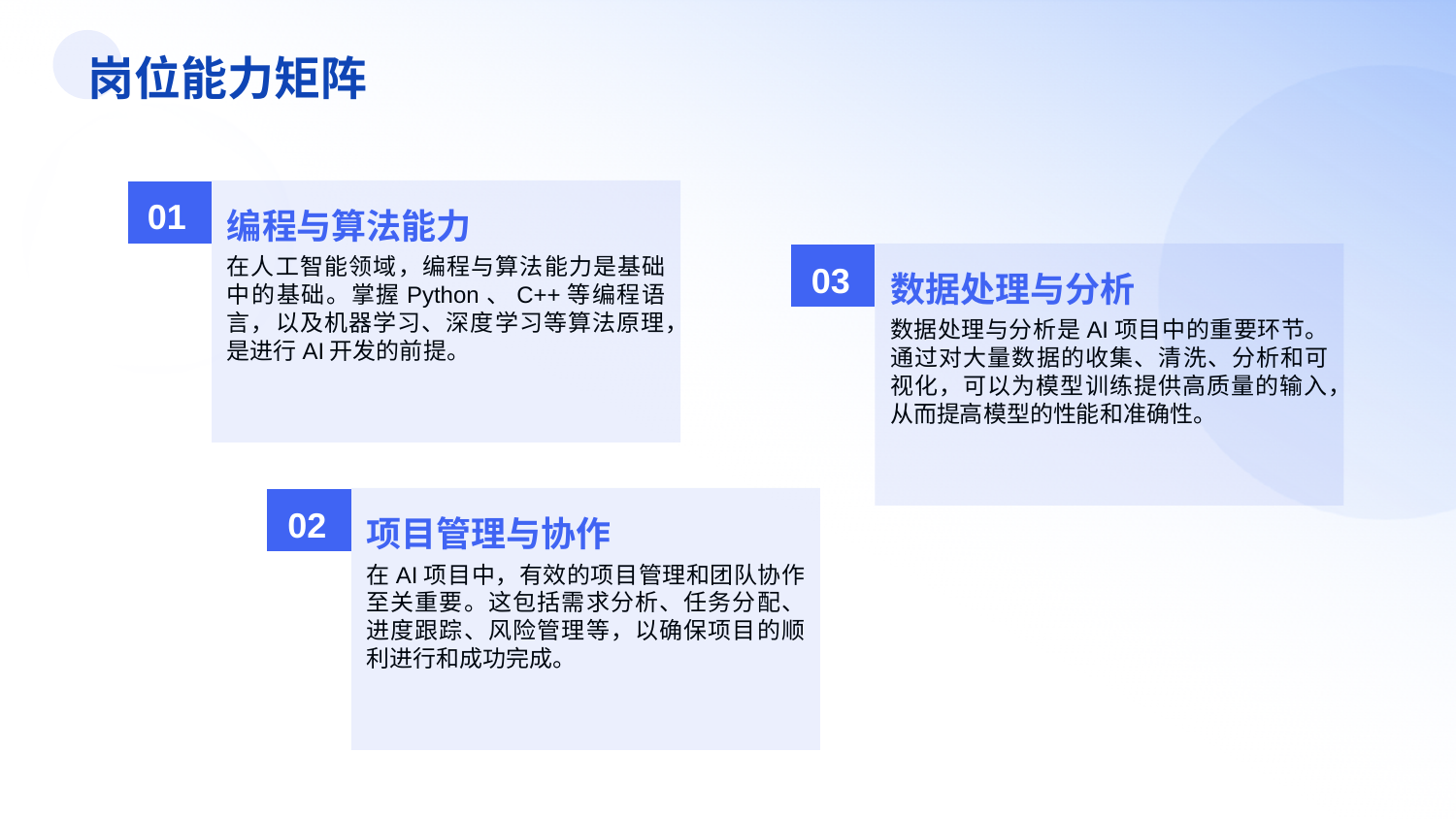

岗位能力矩阵

01

编程与算法能力
在人工智能领域，编程与算法能力是基础中的基础。掌握Python、C++等编程语言，以及机器学习、深度学习等算法原理，是进行AI开发的前提。
03

数据处理与分析
数据处理与分析是AI项目中的重要环节。通过对大量数据的收集、清洗、分析和可视化，可以为模型训练提供高质量的输入，从而提高模型的性能和准确性。
02

项目管理与协作
在AI项目中，有效的项目管理和团队协作至关重要。这包括需求分析、任务分配、进度跟踪、风险管理等，以确保项目的顺利进行和成功完成。